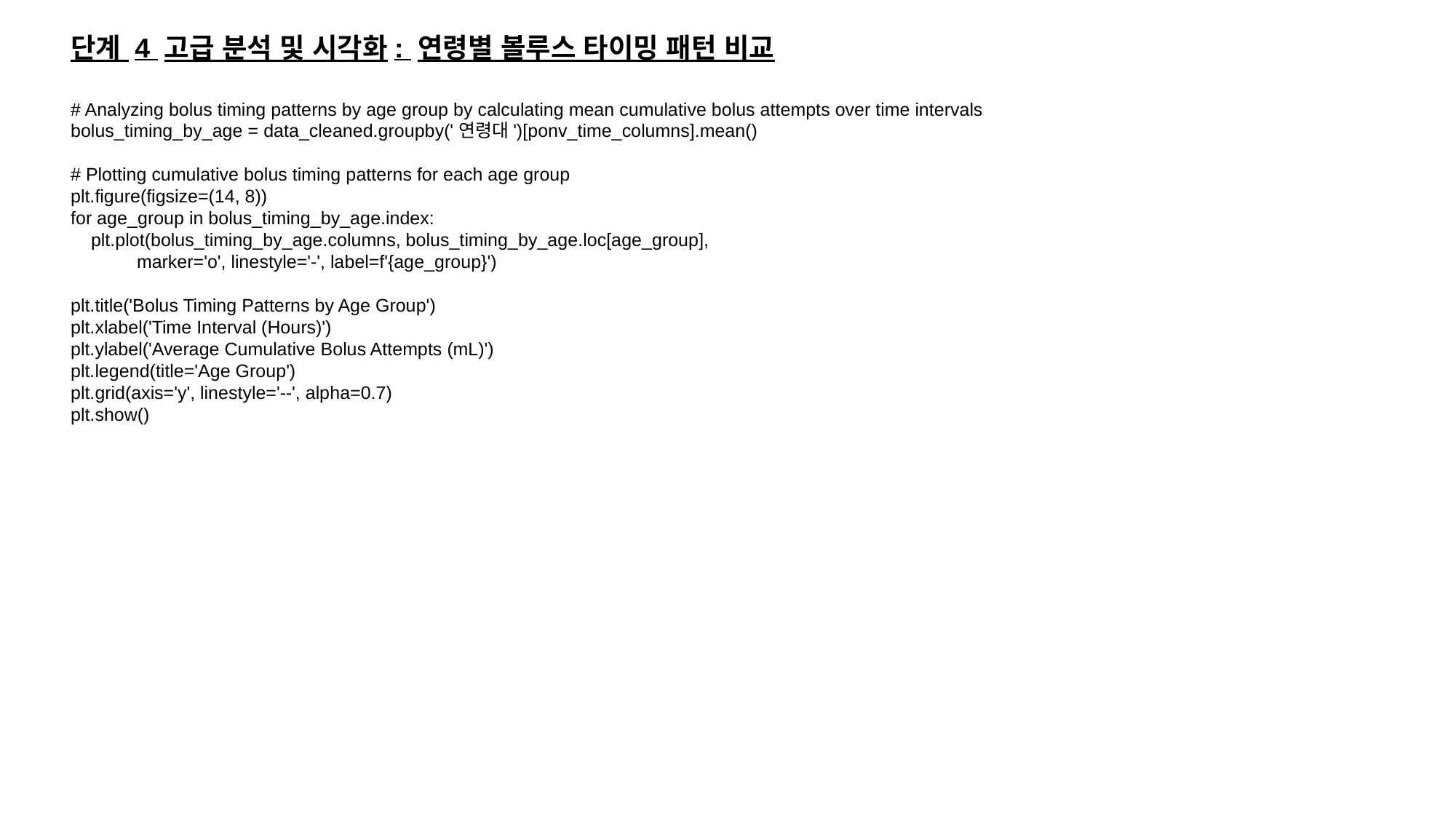

단계 4 고급 분석 및 시각화: 연령별 볼루스 타이밍 패턴 비교
# Analyzing bolus timing patterns by age group by calculating mean cumulative bolus attempts over time intervals
bolus_timing_by_age = data_cleaned.groupby('연령대')[ponv_time_columns].mean()

# Plotting cumulative bolus timing patterns for each age group
plt.figure(figsize=(14, 8))
for age_group in bolus_timing_by_age.index:
    plt.plot(bolus_timing_by_age.columns, bolus_timing_by_age.loc[age_group],
             marker='o', linestyle='-', label=f'{age_group}')

plt.title('Bolus Timing Patterns by Age Group')
plt.xlabel('Time Interval (Hours)')
plt.ylabel('Average Cumulative Bolus Attempts (mL)')
plt.legend(title='Age Group')
plt.grid(axis='y', linestyle='--', alpha=0.7)
plt.show()